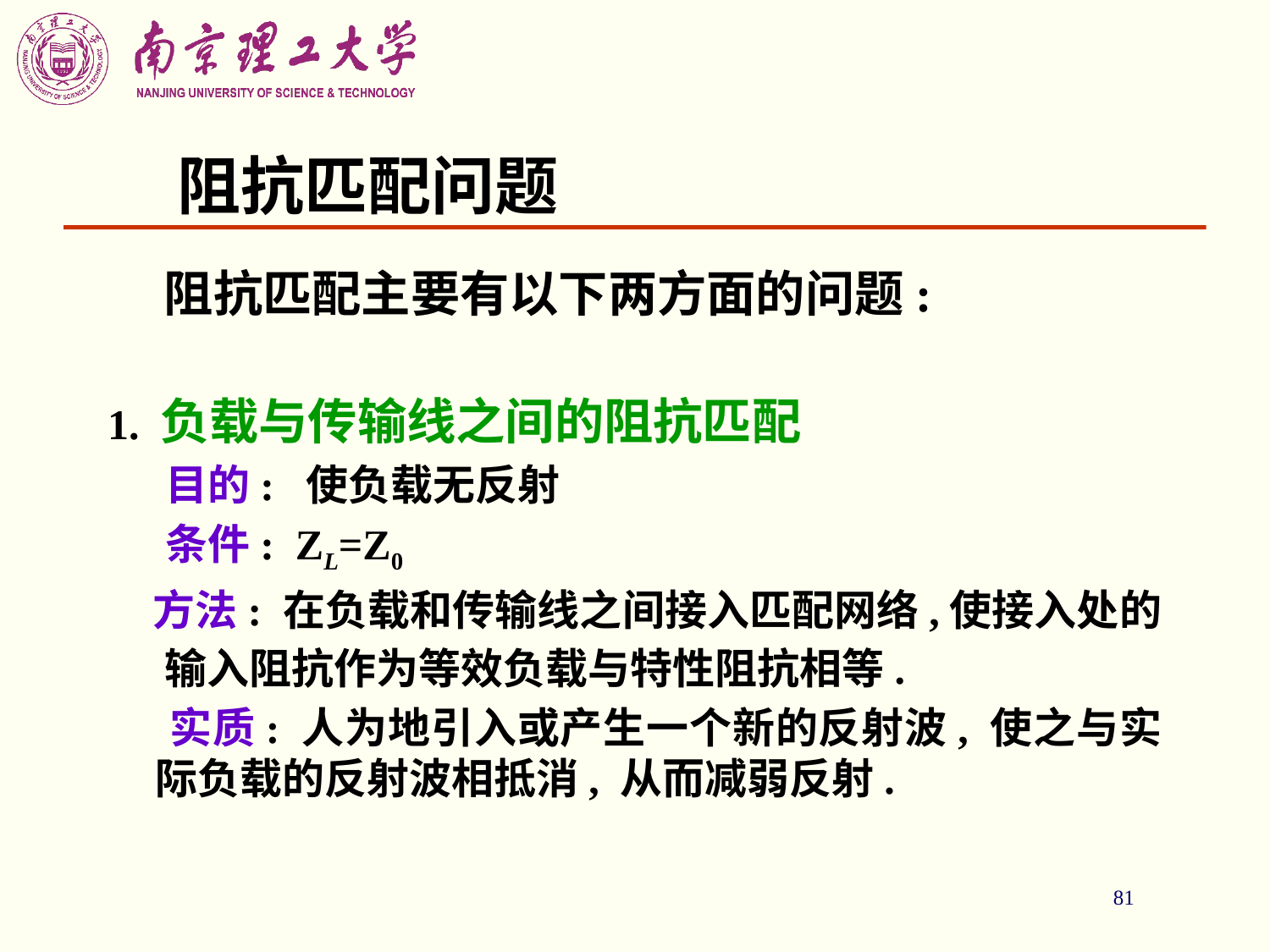

81
# 阻抗匹配问题
    阻抗匹配主要有以下两方面的问题:

1. 负载与传输线之间的阻抗匹配
     目的:  使负载无反射
     条件:  ZL=Z0
       方法: 在负载和传输线之间接入匹配网络,使接入处的  输入阻抗作为等效负载与特性阻抗相等.
     实质: 人为地引入或产生一个新的反射波, 使之与实际负载的反射波相抵消, 从而减弱反射.